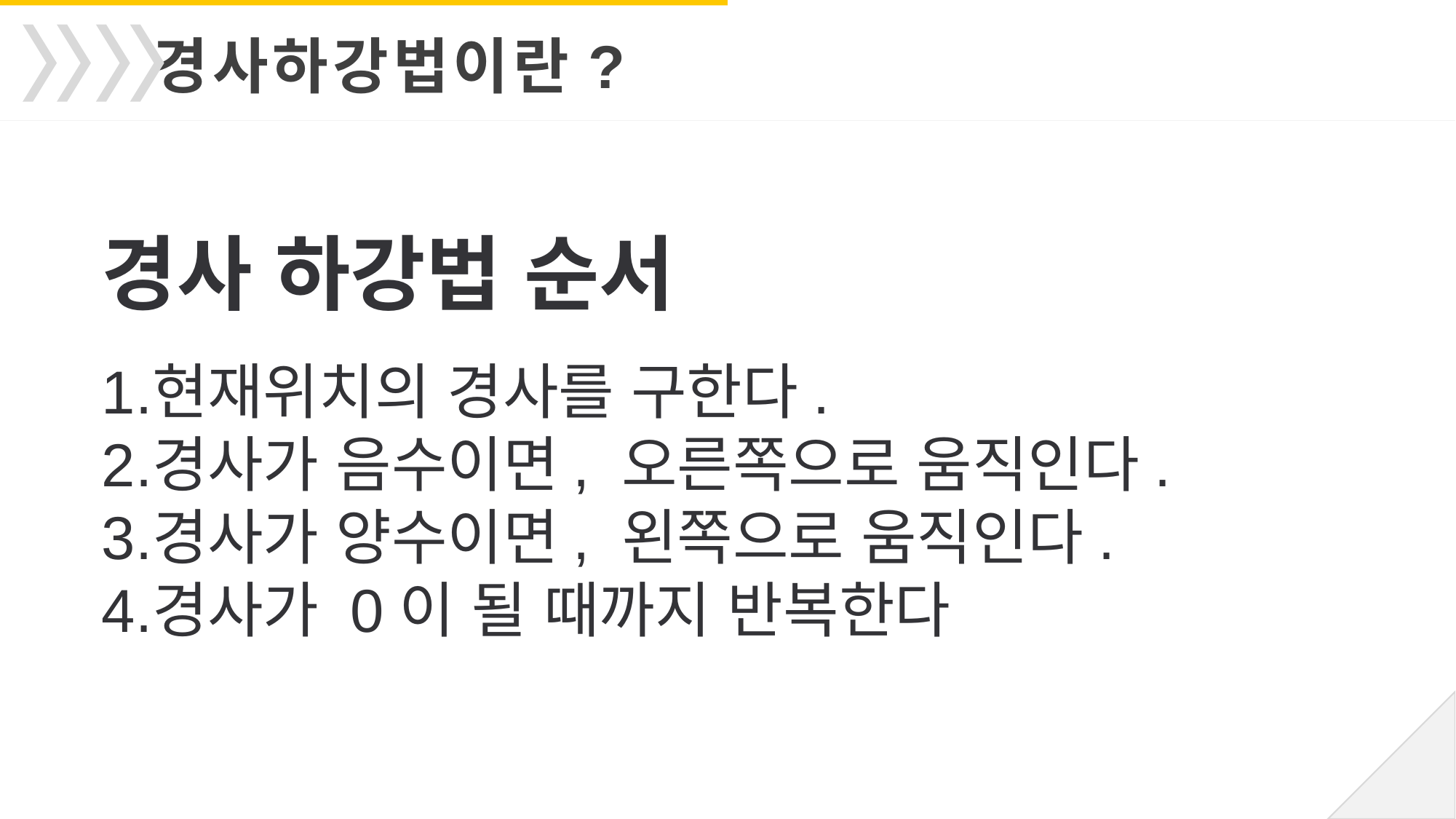

경사하강법이란?

경사 하강법 순서

현재위치의 경사를 구한다.
경사가 음수이면, 오른쪽으로 움직인다.
경사가 양수이면, 왼쪽으로 움직인다.
경사가 0이 될 때까지 반복한다